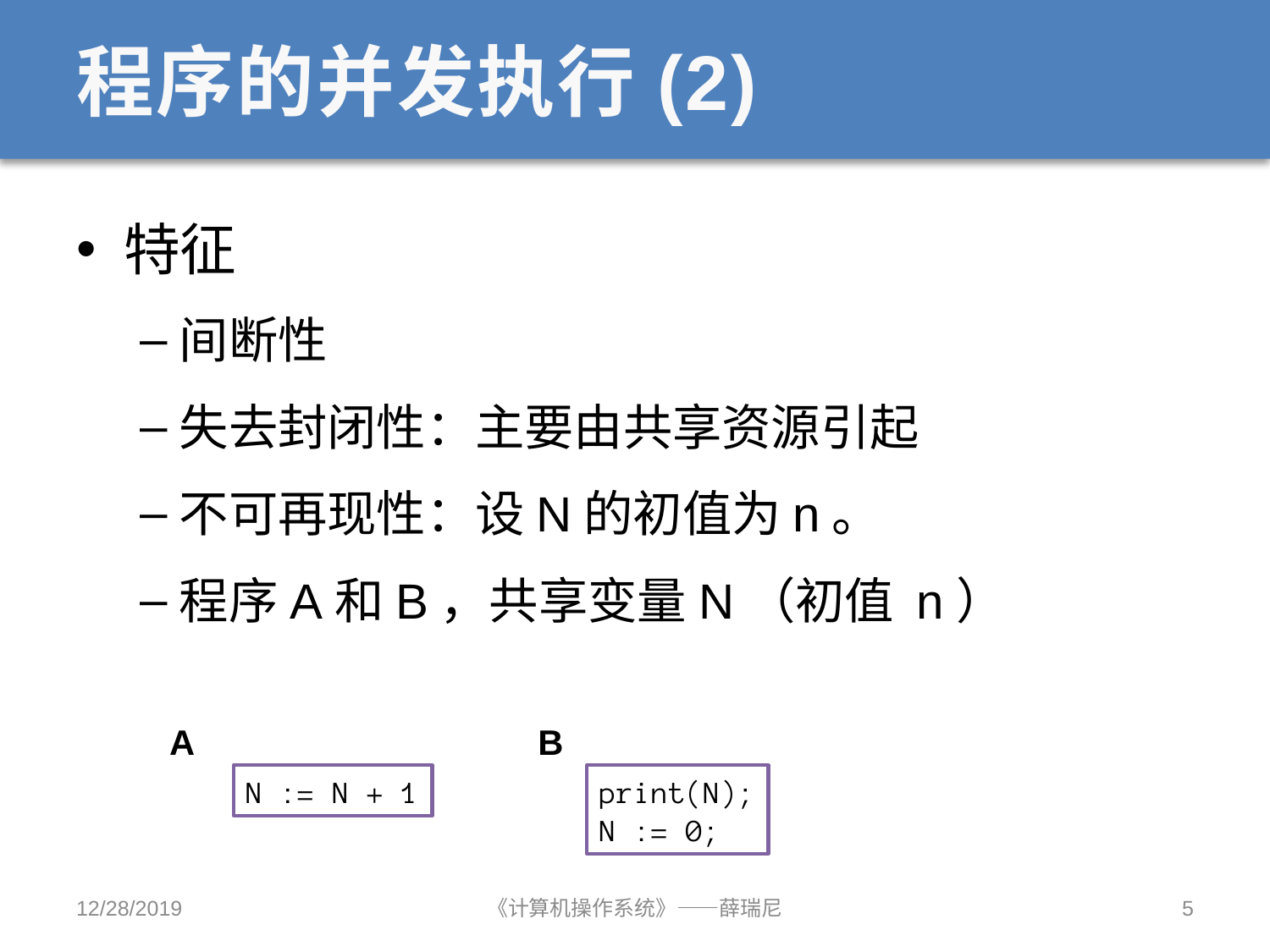

# 程序的并发执行(2)
特征
间断性
失去封闭性：主要由共享资源引起
不可再现性：设N的初值为n。
程序A和B，共享变量N（初值 n）
A
B
N := N + 1
print(N);
N := 0;
12/28/2019
《计算机操作系统》——薛瑞尼
5